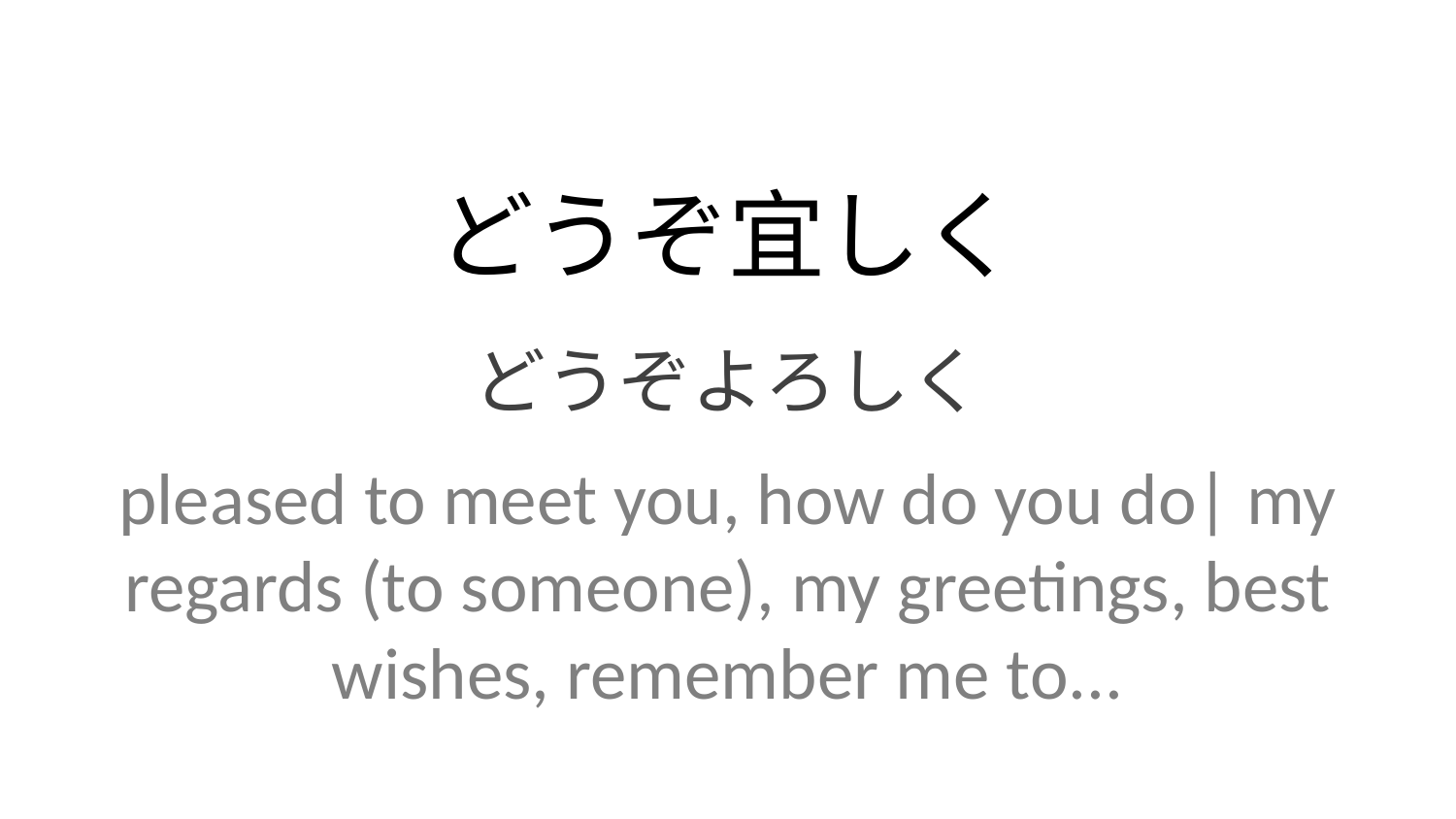

どうぞ宜しく

どうぞよろしく
pleased to meet you, how do you do| my regards (to someone), my greetings, best wishes, remember me to...